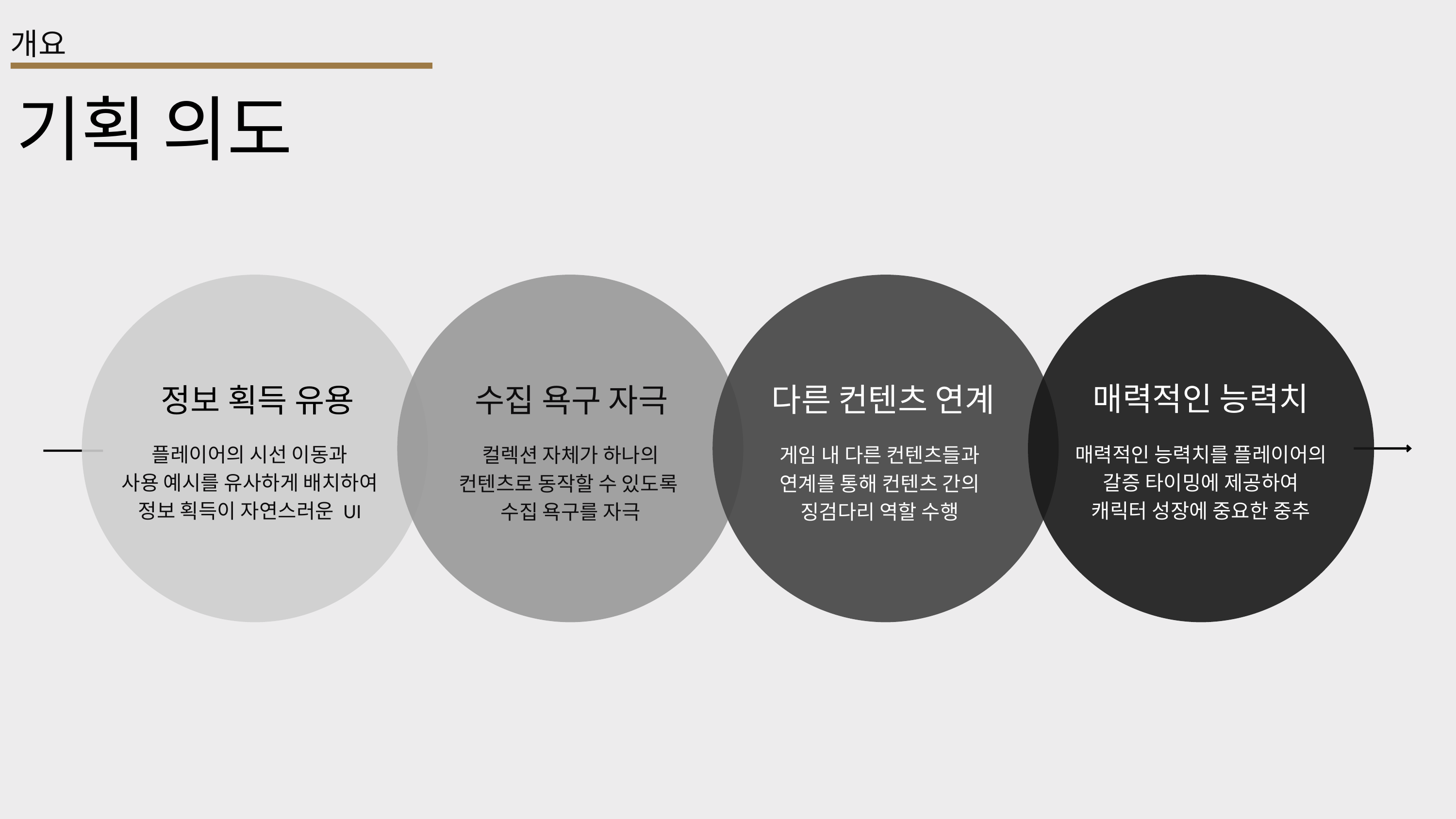

개요

기획 의도

매력적인 능력치
다른 컨텐츠 연계
정보 획득 유용
수집 욕구 자극
플레이어의 시선 이동과
사용 예시를 유사하게 배치하여
정보 획득이 자연스러운 UI
매력적인 능력치를 플레이어의
갈증 타이밍에 제공하여
캐릭터 성장에 중요한 중추
게임 내 다른 컨텐츠들과
연계를 통해 컨텐츠 간의
징검다리 역할 수행
컬렉션 자체가 하나의
컨텐츠로 동작할 수 있도록
수집 욕구를 자극